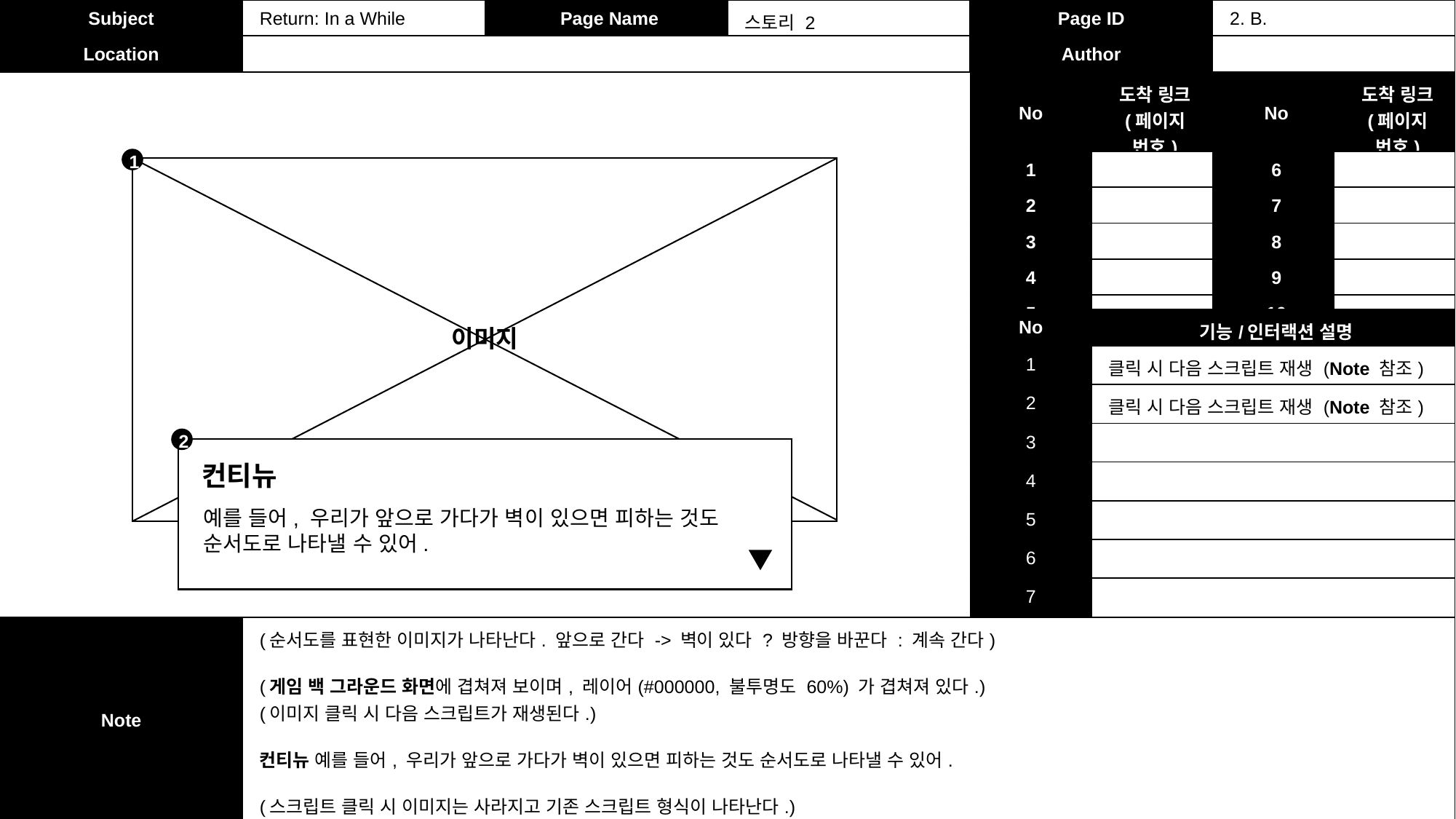

| Subject | Return: In a While | Page Name | 스토리 2 | Page ID | 2. B. |
| --- | --- | --- | --- | --- | --- |
| Location |  |  |  | Author |  |
| No | 도착 링크 (페이지 번호) | No | 도착 링크 (페이지 번호) |
| --- | --- | --- | --- |
| 1 |  | 6 |  |
| 2 |  | 7 |  |
| 3 |  | 8 |  |
| 4 |  | 9 |  |
| 5 |  | 10 |  |
1

이미지
| No | 기능/인터랙션 설명 |
| --- | --- |
| 1 | 클릭 시 다음 스크립트 재생 (Note 참조) |
| 2 | 클릭 시 다음 스크립트 재생 (Note 참조) |
| 3 |  |
| 4 |  |
| 5 |  |
| 6 |  |
| 7 |  |
2

컨티뉴
예를 들어, 우리가 앞으로 가다가 벽이 있으면 피하는 것도 순서도로 나타낼 수 있어.

| Note | (순서도를 표현한 이미지가 나타난다. 앞으로 간다 -> 벽이 있다 ? 방향을 바꾼다 : 계속 간다) (게임 백 그라운드 화면에 겹쳐져 보이며, 레이어(#000000, 불투명도 60%) 가 겹쳐져 있다.) (이미지 클릭 시 다음 스크립트가 재생된다.) 컨티뉴 예를 들어, 우리가 앞으로 가다가 벽이 있으면 피하는 것도 순서도로 나타낼 수 있어. (스크립트 클릭 시 이미지는 사라지고 기존 스크립트 형식이 나타난다.) |
| --- | --- |